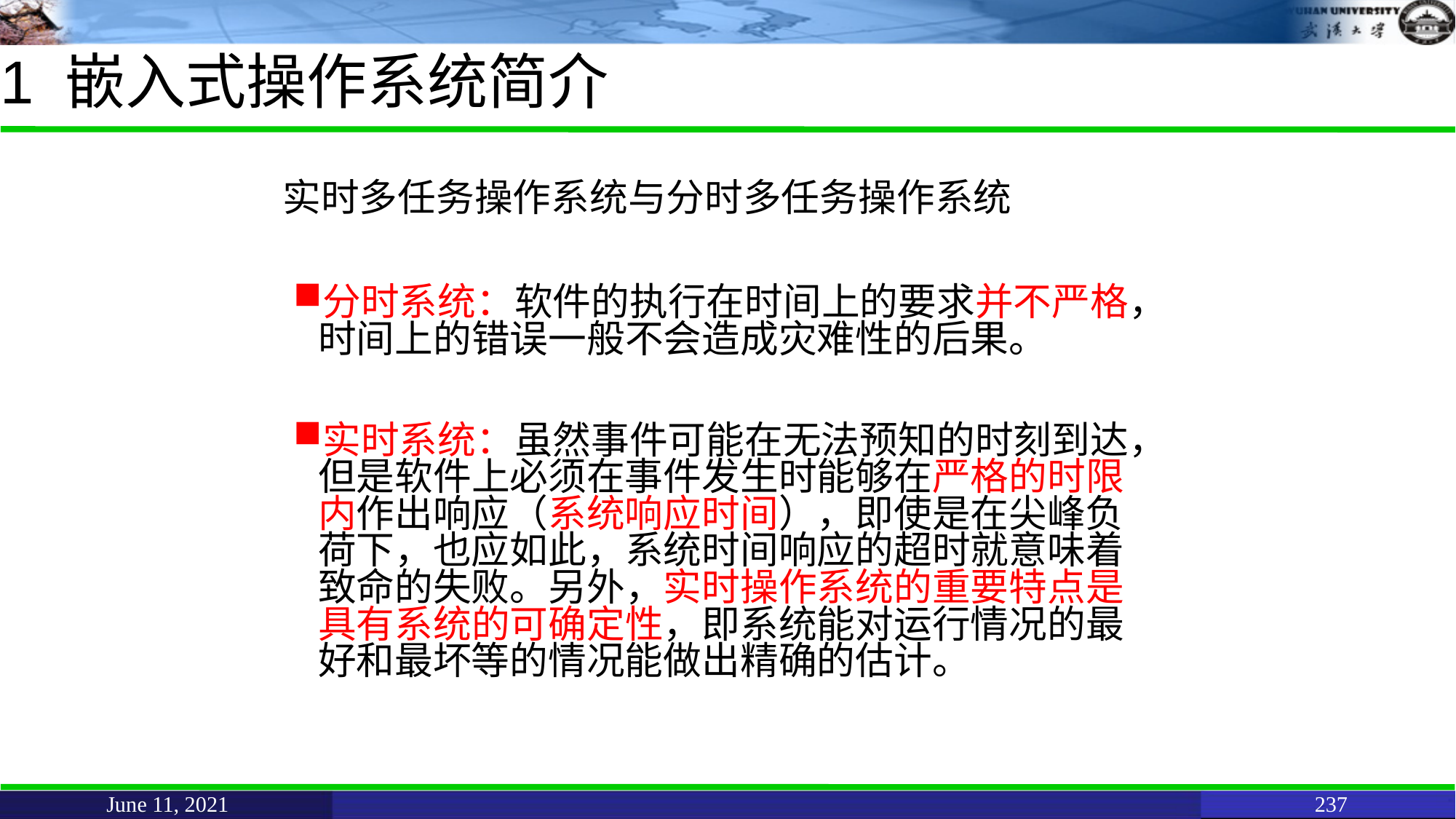

# 1 嵌入式操作系统简介
实时多任务操作系统与分时多任务操作系统
分时系统：软件的执行在时间上的要求并不严格，时间上的错误一般不会造成灾难性的后果。

实时系统：虽然事件可能在无法预知的时刻到达，但是软件上必须在事件发生时能够在严格的时限内作出响应（系统响应时间），即使是在尖峰负荷下，也应如此，系统时间响应的超时就意味着致命的失败。另外，实时操作系统的重要特点是具有系统的可确定性，即系统能对运行情况的最好和最坏等的情况能做出精确的估计。

June 11, 2021

237